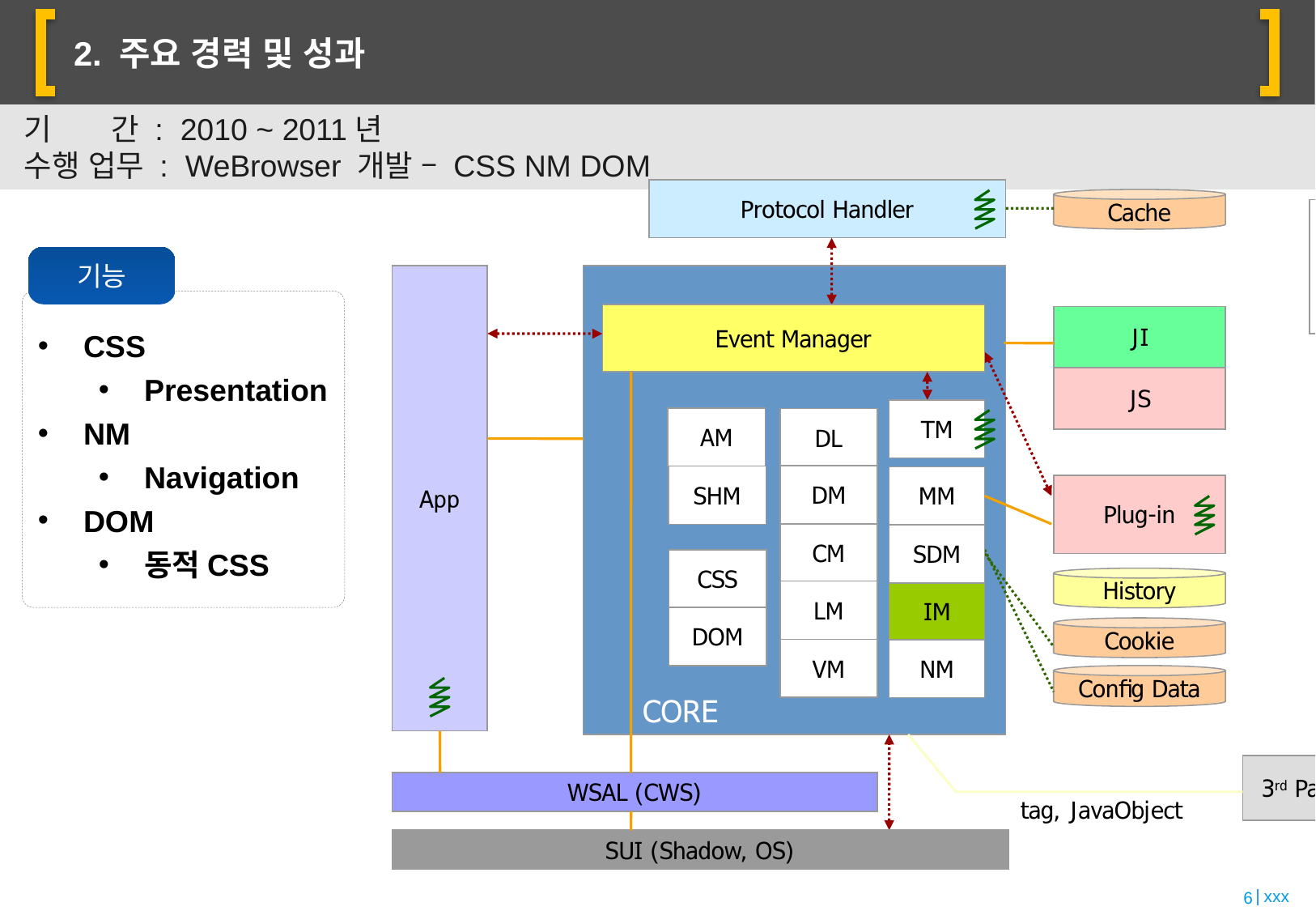

# 2. 주요 경력 및 성과

기       간 :  2010 ~ 2011년
수행 업무 :  WeBrowser 개발 – CSS NM DOM

Protocol Handler
Cache

event

기능
CSS
Presentation
NM
Navigation
DOM
동적CSS

API call
App
     CORE

I/O
Event Manager

JI

JS

TM
AM
DL

DM
SHM
MM
Plug-in

CM
SDM
CSS

History
LM
IM
DOM
Cookie
VM
NM
Config Data

3rd Party App
WSAL (CWS)
tag, JavaObject

SUI (Shadow, OS)